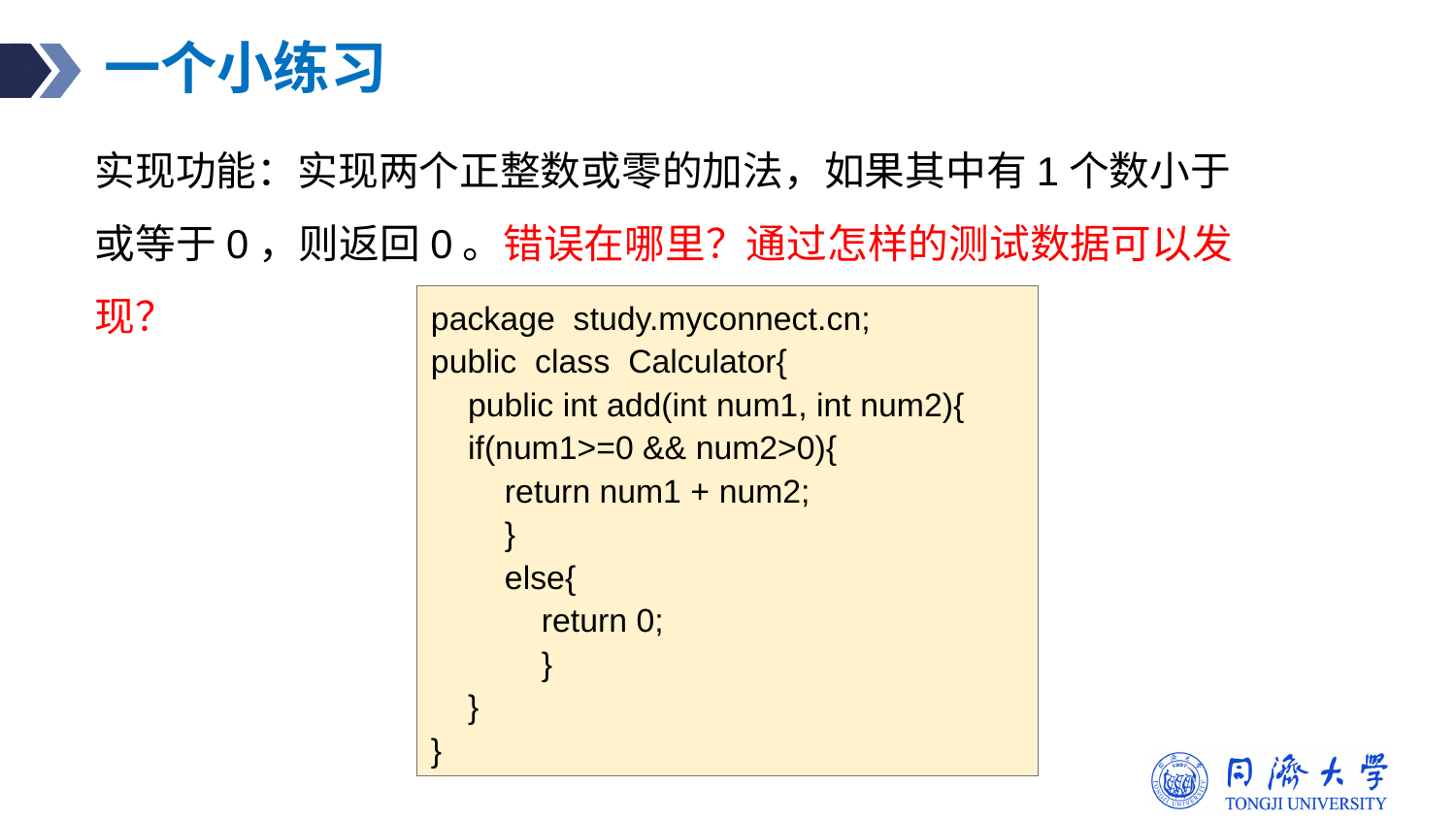

# 一个小练习
实现功能：实现两个正整数或零的加法，如果其中有1个数小于或等于0，则返回0。错误在哪里？通过怎样的测试数据可以发现？
package  study.myconnect.cn;
public  class  Calculator{
    public int add(int num1, int num2){
    if(num1>=0 && num2>0){
        return num1 + num2;
        }
        else{
            return 0;
            }
    }
}